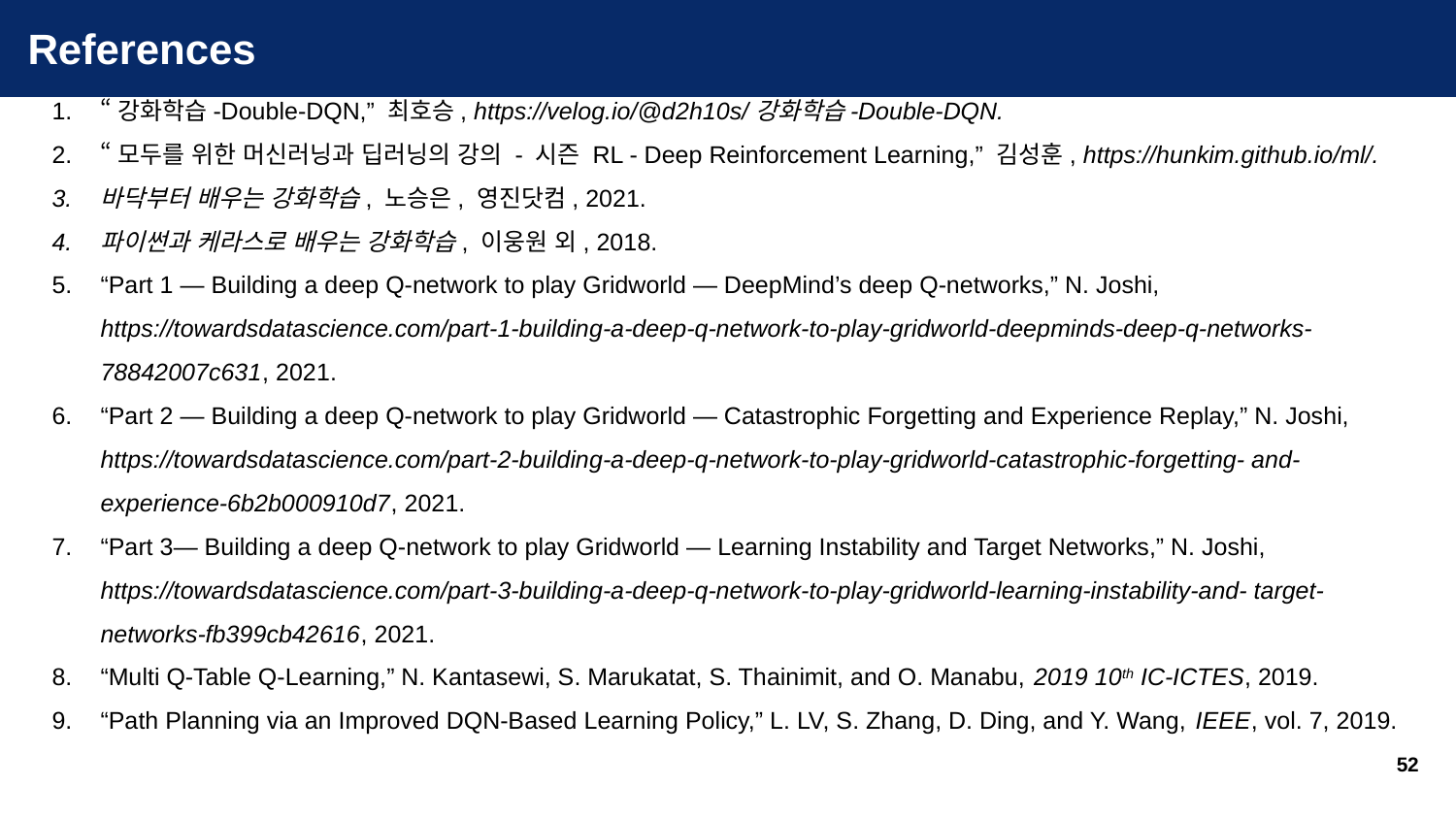

# References
“강화학습-Double-DQN,” 최호승, https://velog.io/@d2h10s/강화학습-Double-DQN.
“모두를 위한 머신러닝과 딥러닝의 강의 - 시즌 RL - Deep Reinforcement Learning,” 김성훈, https://hunkim.github.io/ml/.
바닥부터 배우는 강화학습, 노승은, 영진닷컴, 2021.
파이썬과 케라스로 배우는 강화학습, 이웅원 외, 2018.
“Part 1 — Building a deep Q-network to play Gridworld — DeepMind’s deep Q-networks,” N. Joshi, https://towardsdatascience.com/part-1-building-a-deep-q-network-to-play-gridworld-deepminds-deep-q-networks-78842007c631, 2021.
“Part 2 — Building a deep Q-network to play Gridworld — Catastrophic Forgetting and Experience Replay,” N. Joshi, https://towardsdatascience.com/part-2-building-a-deep-q-network-to-play-gridworld-catastrophic-forgetting- and-experience-6b2b000910d7, 2021.
“Part 3— Building a deep Q-network to play Gridworld — Learning Instability and Target Networks,” N. Joshi, https://towardsdatascience.com/part-3-building-a-deep-q-network-to-play-gridworld-learning-instability-and- target-networks-fb399cb42616, 2021.
“Multi Q-Table Q-Learning,” N. Kantasewi, S. Marukatat, S. Thainimit, and O. Manabu, 2019 10th IC-ICTES, 2019.
“Path Planning via an Improved DQN-Based Learning Policy,” L. LV, S. Zhang, D. Ding, and Y. Wang, IEEE, vol. 7, 2019.
52